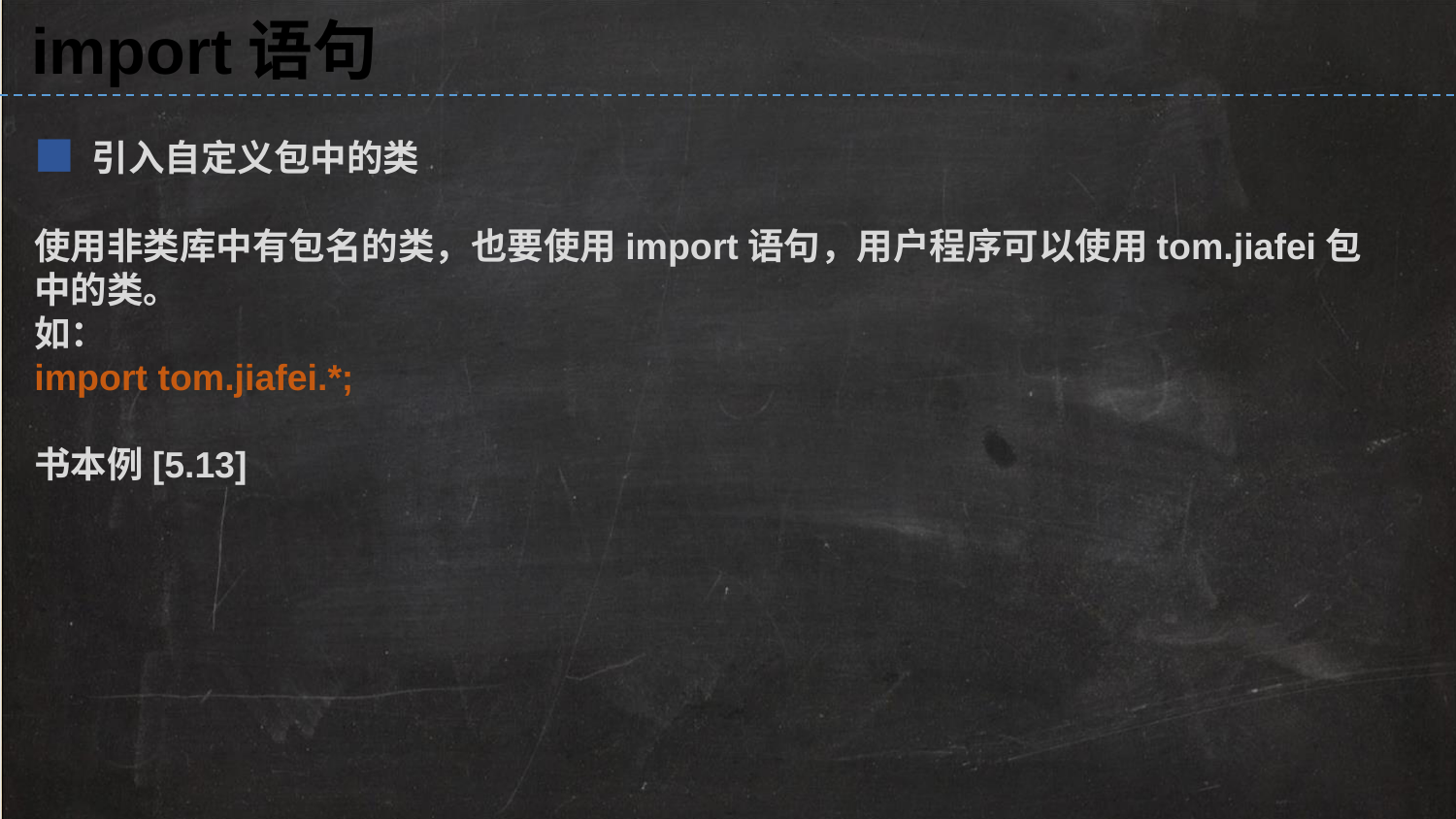

import语句
■ 引入自定义包中的类

使用非类库中有包名的类，也要使用import语句，用户程序可以使用tom.jiafei包
中的类。
如：
import tom.jiafei.*;

书本例[5.13]